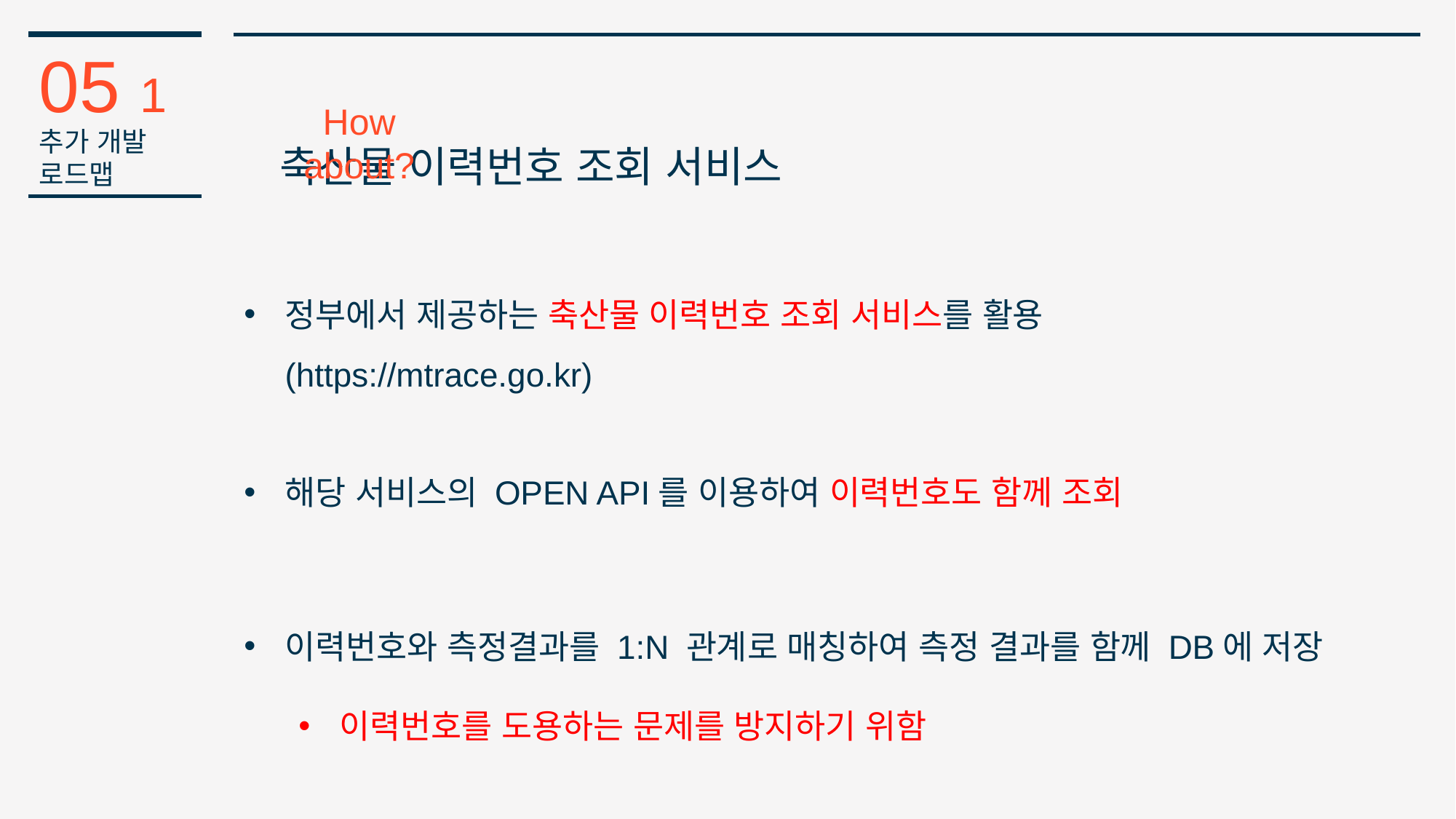

05 1
추가 개발
로드맵
How about?
축산물 이력번호 조회 서비스
정부에서 제공하는 축산물 이력번호 조회 서비스를 활용
(https://mtrace.go.kr)
해당 서비스의 OPEN API를 이용하여 이력번호도 함께 조회
이력번호와 측정결과를 1:N 관계로 매칭하여 측정 결과를 함께 DB에 저장
이력번호를 도용하는 문제를 방지하기 위함